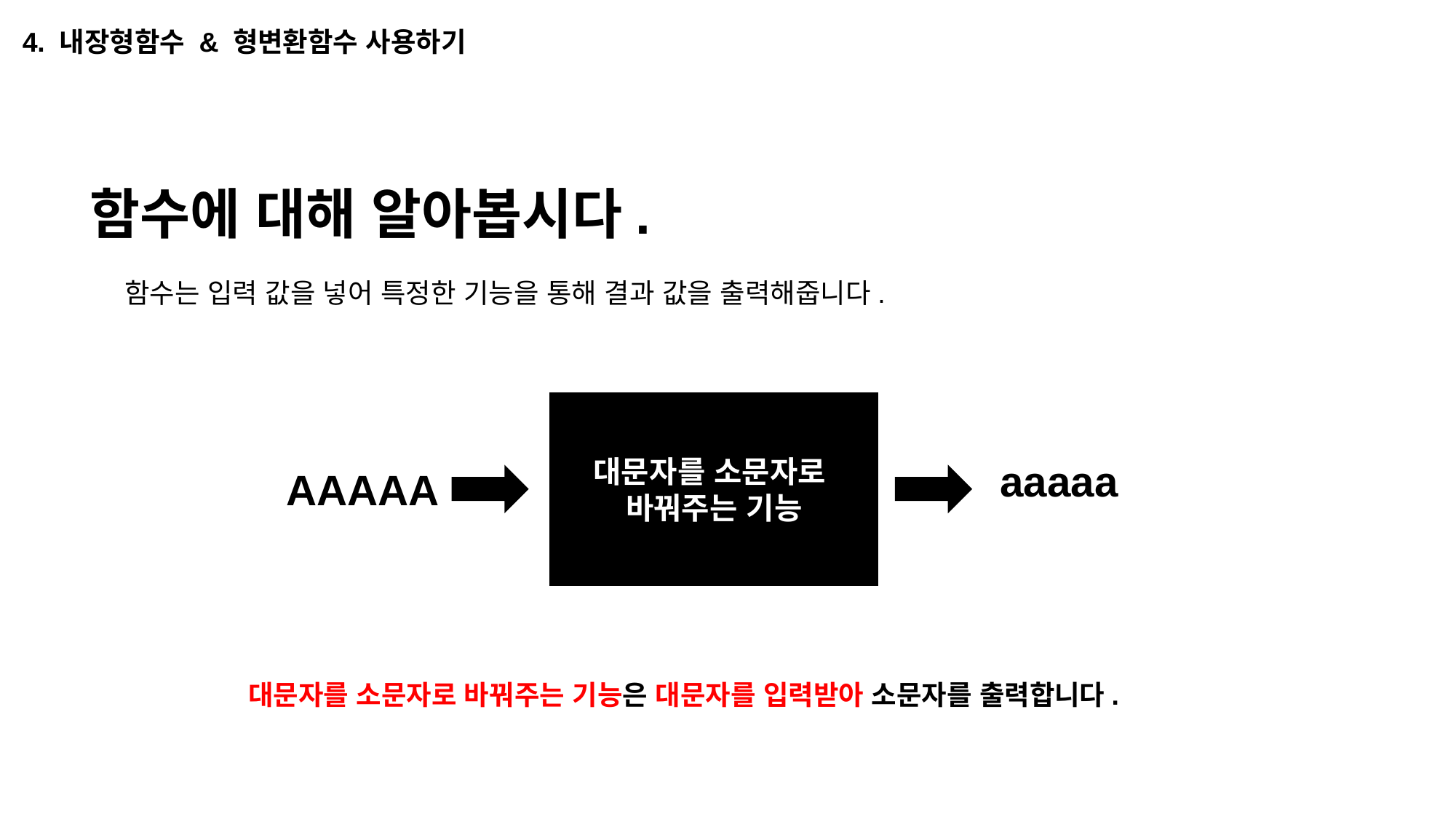

4. 내장형함수 & 형변환함수 사용하기
함수에 대해 알아봅시다.
함수는 입력 값을 넣어 특정한 기능을 통해 결과 값을 출력해줍니다.
대문자를 소문자로
바꿔주는 기능
aaaaa
AAAAA

대문자를 소문자로 바꿔주는 기능은 대문자를 입력받아 소문자를 출력합니다.